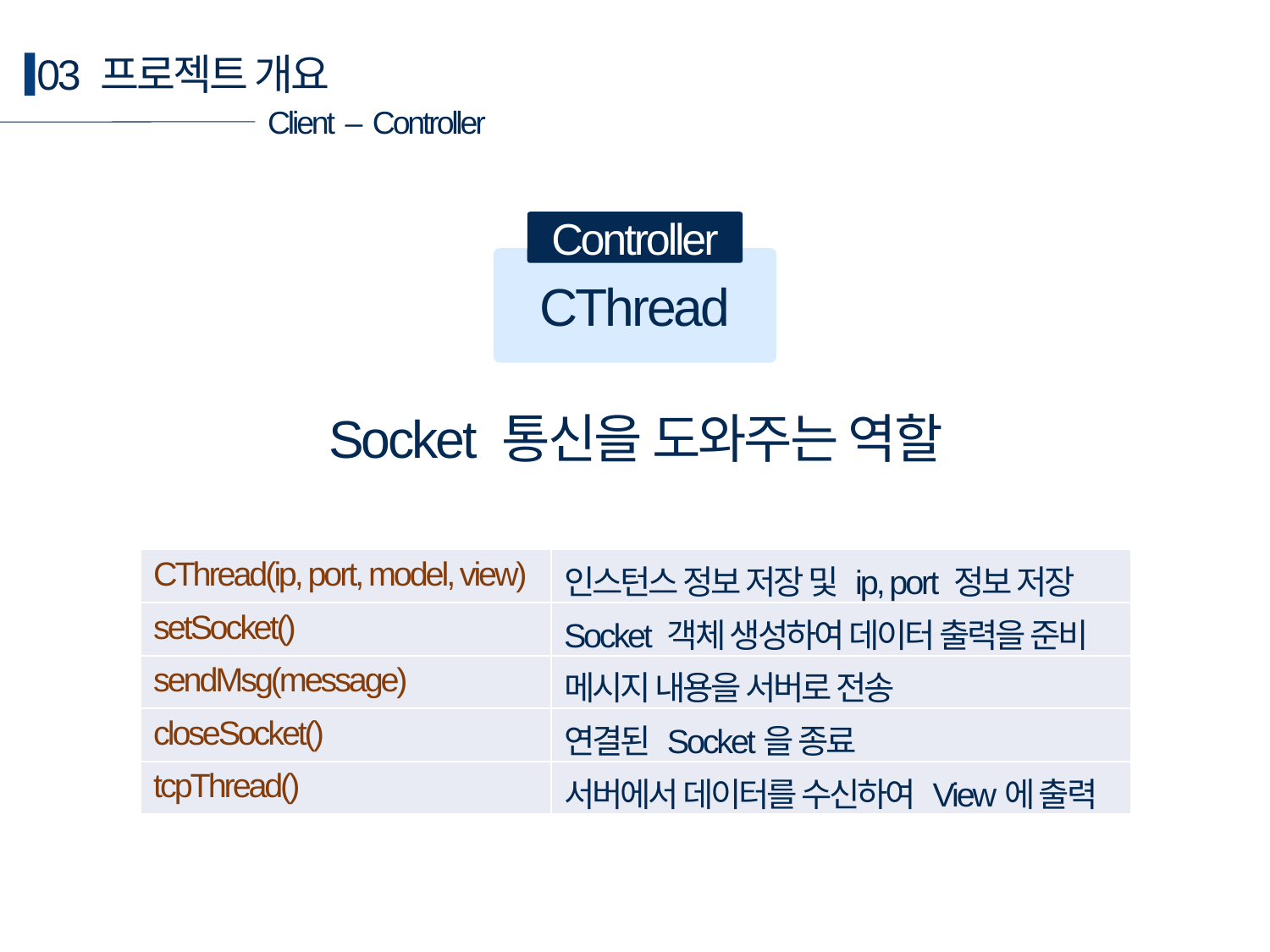

03 프로젝트 개요

Client  –  Controller
Controller
CThread
Socket 통신을 도와주는 역할
| CThread(ip, port, model, view) | 인스턴스 정보 저장 및 ip, port 정보 저장 |
| --- | --- |
| setSocket() | Socket 객체 생성하여 데이터 출력을 준비 |
| sendMsg(message) | 메시지 내용을 서버로 전송 |
| closeSocket() | 연결된 Socket을 종료 |
| tcpThread() | 서버에서 데이터를 수신하여 View에 출력 |